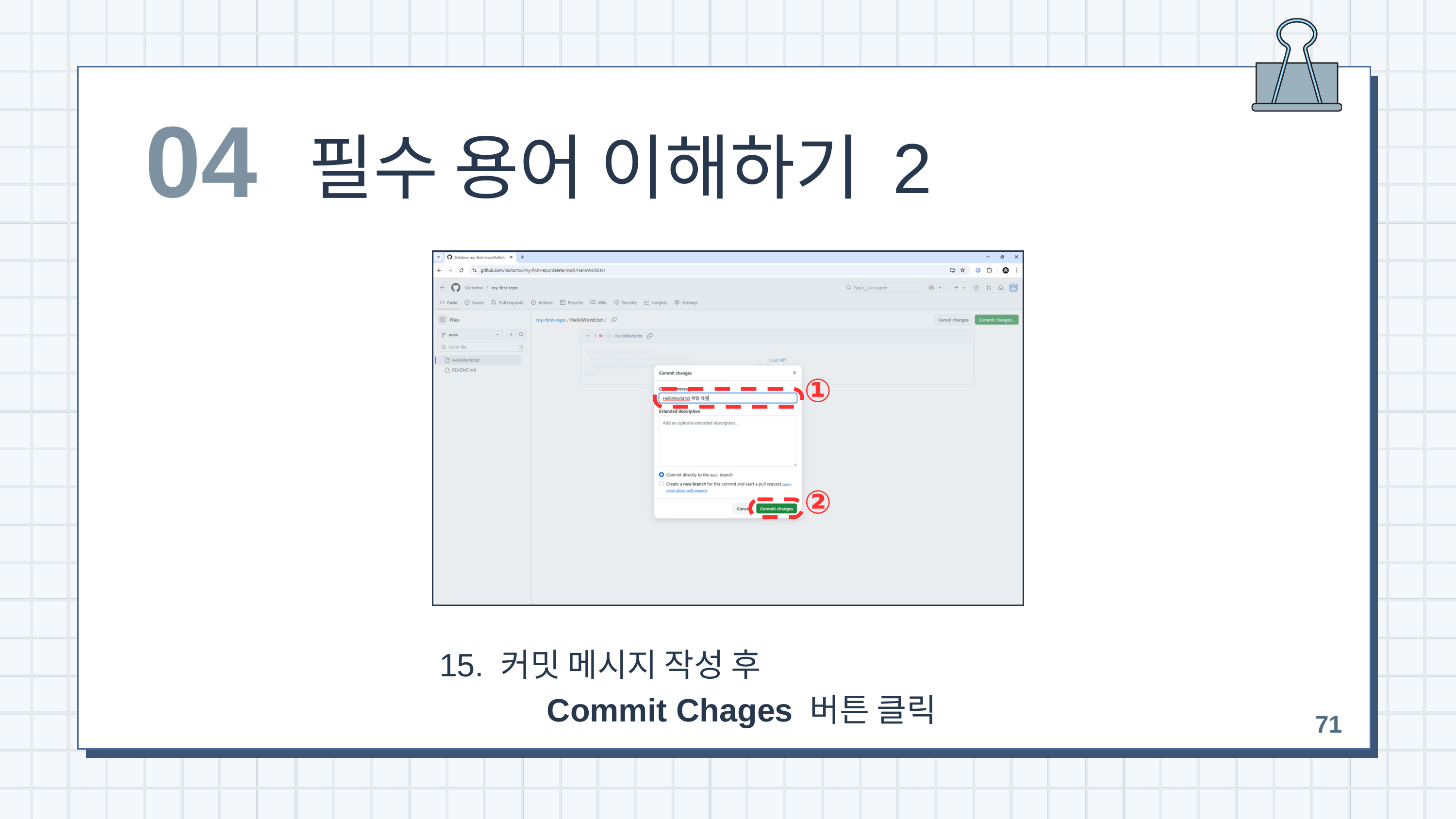

04
필수 용어 이해하기 2

①

②

   15. 커밋 메시지 작성 후
               Commit Chages 버튼 클릭
71